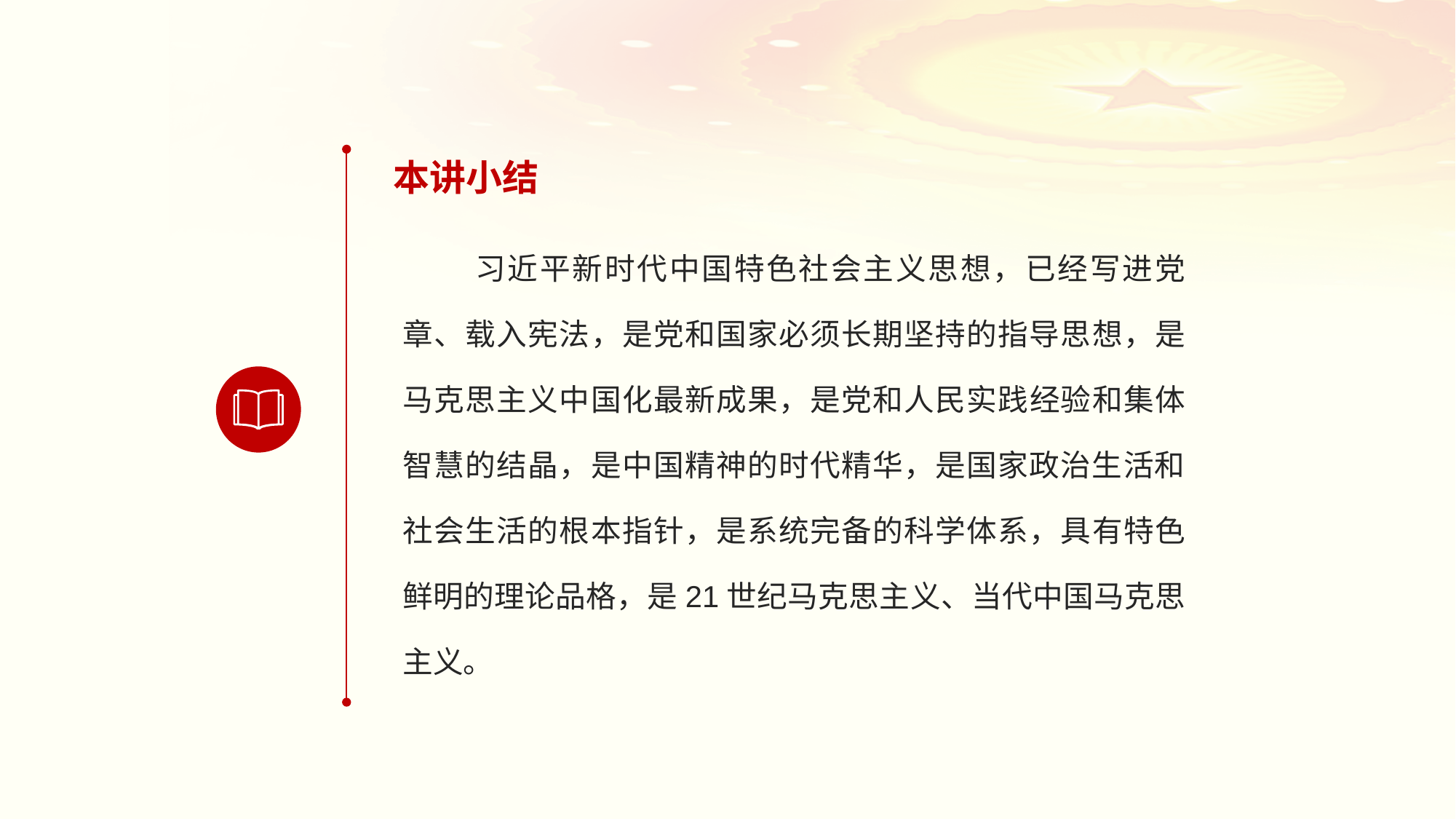

本讲小结
 习近平新时代中国特色社会主义思想，已经写进党章、载入宪法，是党和国家必须长期坚持的指导思想，是马克思主义中国化最新成果，是党和人民实践经验和集体智慧的结晶，是中国精神的时代精华，是国家政治生活和社会生活的根本指针，是系统完备的科学体系，具有特色鲜明的理论品格，是21世纪马克思主义、当代中国马克思主义。